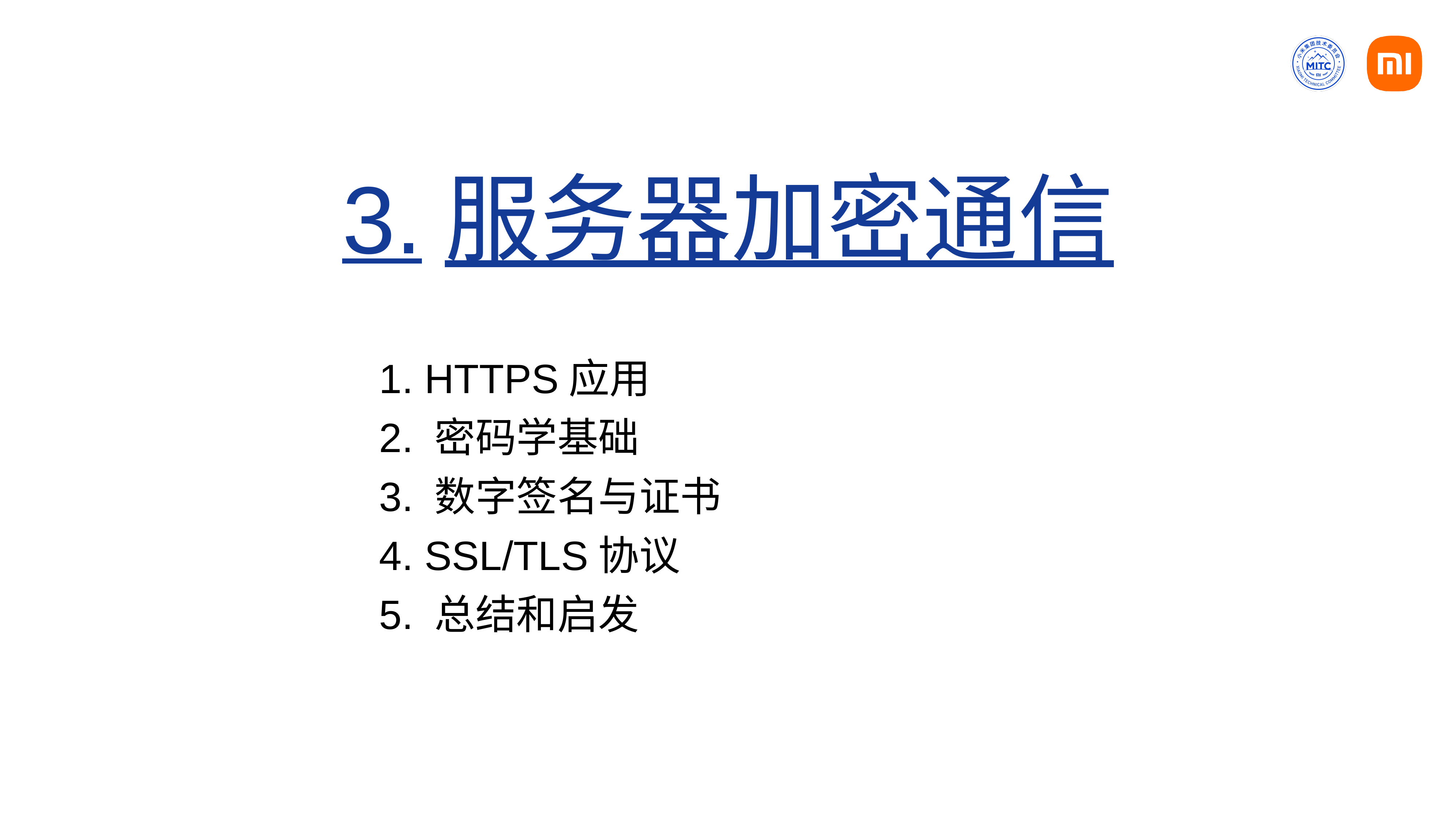

# 3.服务器加密通信
1. HTTPS应用
2. 密码学基础
3. 数字签名与证书
4. SSL/TLS协议
5. 总结和启发